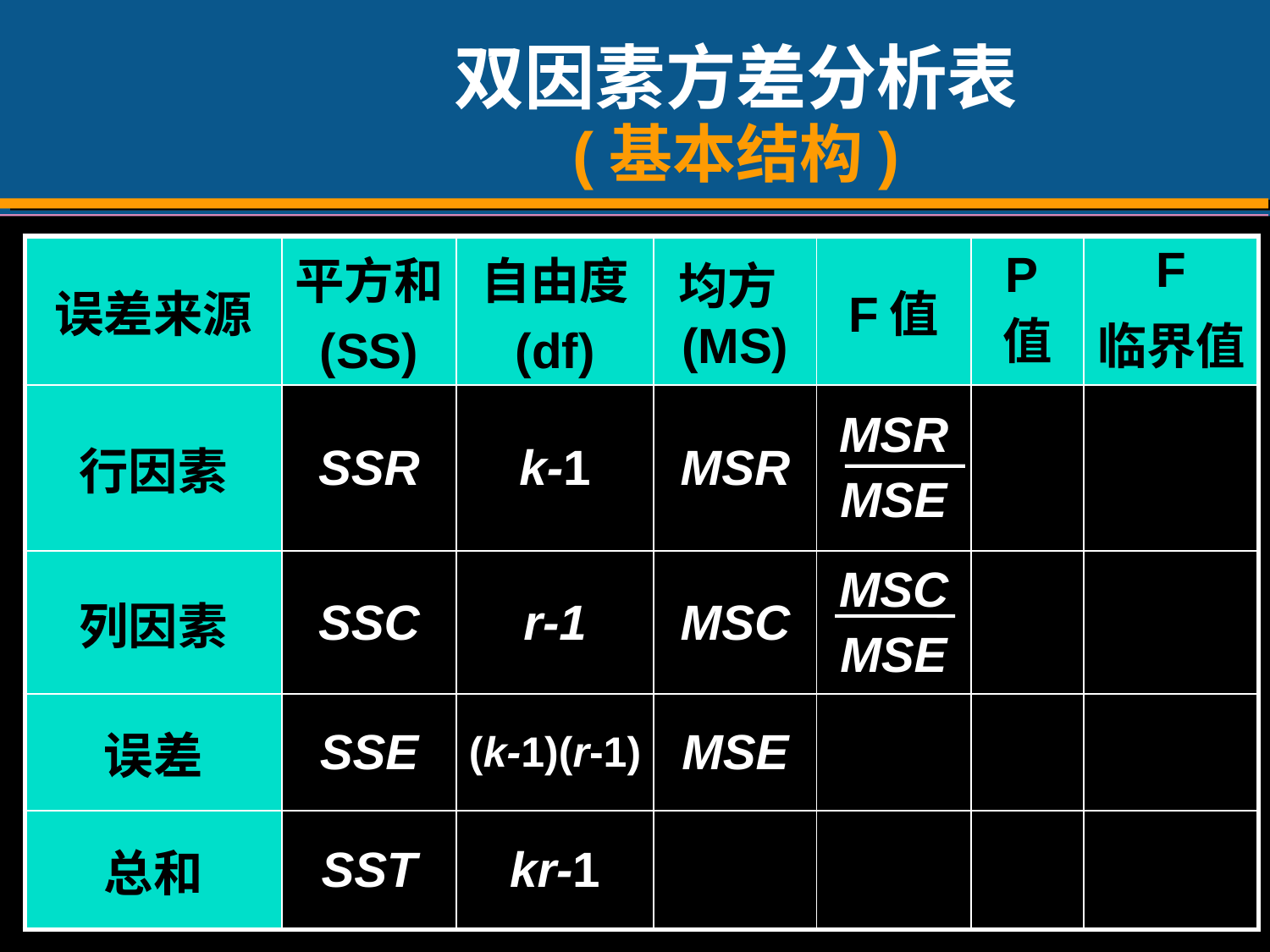

# 双因素方差分析表 (基本结构)

| 误差来源 | 平方和 (SS) | 自由度 (df) | 均方(MS) | F值 | P值 | F 临界值 |
| --- | --- | --- | --- | --- | --- | --- |
| 行因素 | SSR | k-1 | MSR | MSR MSE |  |  |
| 列因素 | SSC | r-1 | MSC | MSC MSE |  |  |
| 误差 | SSE | (k-1)(r-1) | MSE |  |  |  |
| 总和 | SST | kr-1 |  |  |  |  |